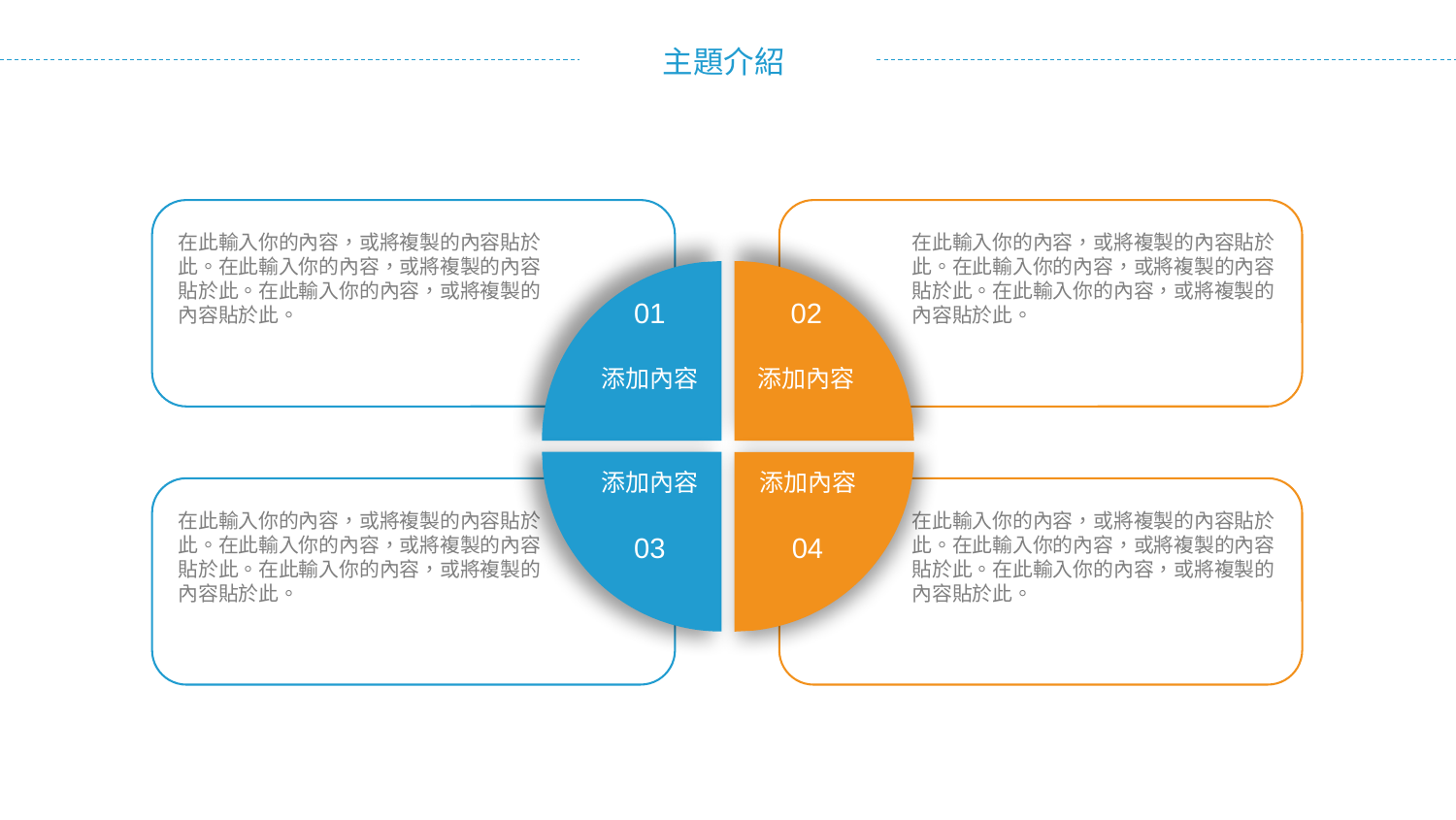

在此輸入你的內容，或將複製的內容貼於此。在此輸入你的內容，或將複製的內容貼於此。在此輸入你的內容，或將複製的內容貼於此。
在此輸入你的內容，或將複製的內容貼於此。在此輸入你的內容，或將複製的內容貼於此。在此輸入你的內容，或將複製的內容貼於此。

01

添加內容

02

添加內容

添加內容

03

添加內容

04

在此輸入你的內容，或將複製的內容貼於此。在此輸入你的內容，或將複製的內容貼於此。在此輸入你的內容，或將複製的內容貼於此。
在此輸入你的內容，或將複製的內容貼於此。在此輸入你的內容，或將複製的內容貼於此。在此輸入你的內容，或將複製的內容貼於此。